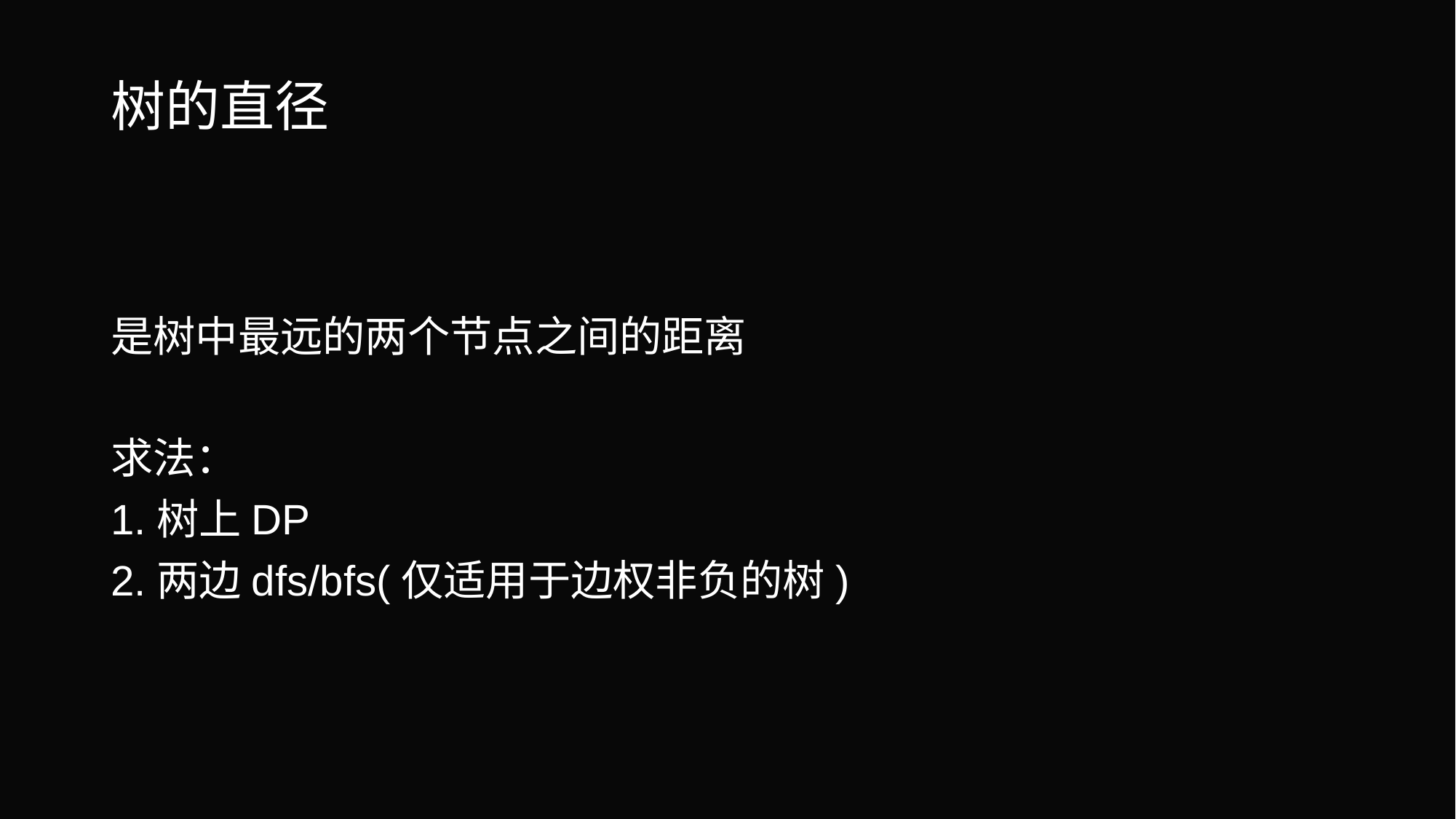

# 树的直径
是树中最远的两个节点之间的距离

求法：
1.树上DP
2.两边dfs/bfs(仅适用于边权非负的树)